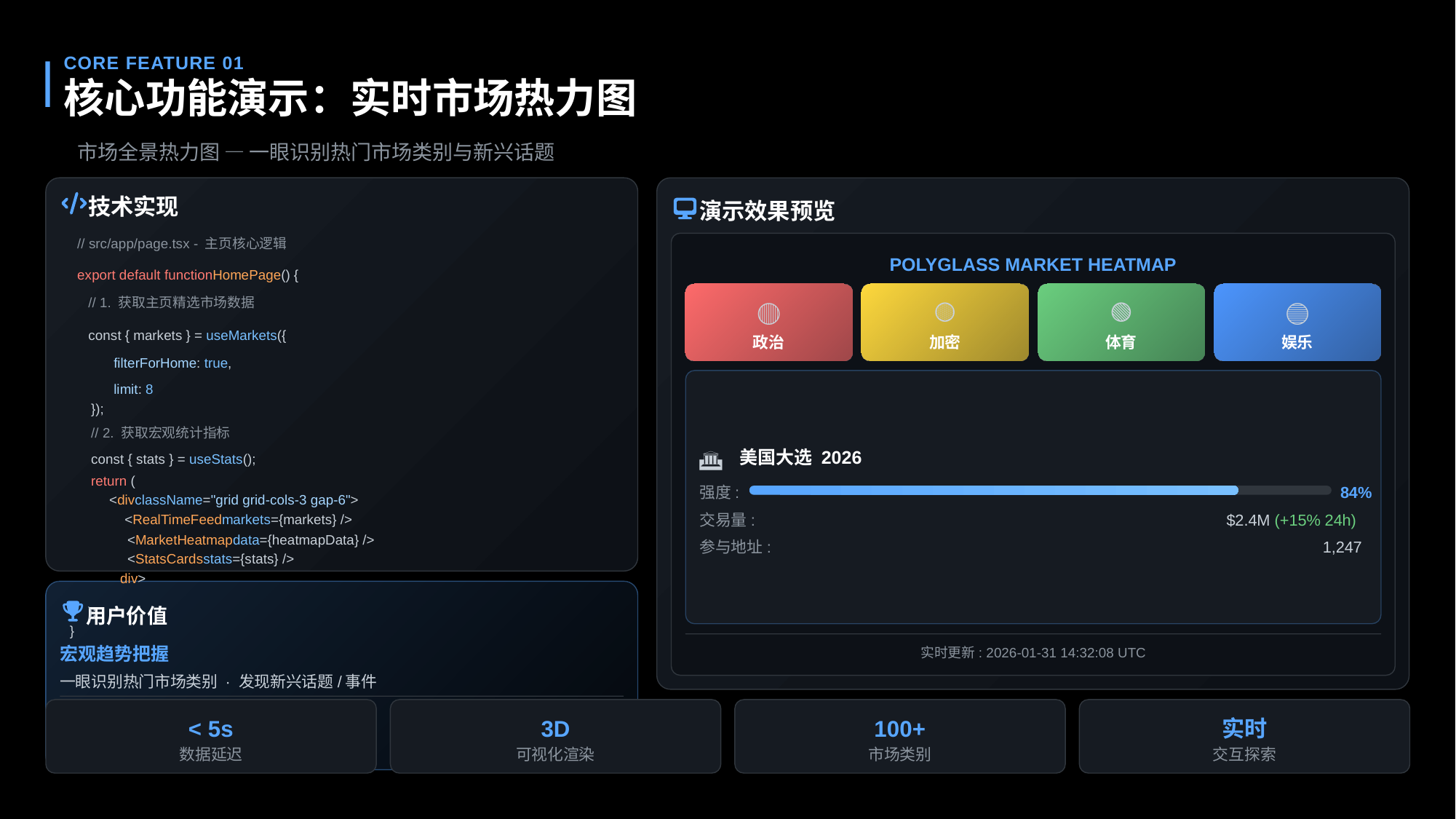

CORE FEATURE 01

核心功能演示：实时市场热力图
市场全景热力图 — 一眼识别热门市场类别与新兴话题

技术实现

演示效果预览

// src/app/page.tsx - 主页核心逻辑
POLYGLASS MARKET HEATMAP
export default functionHomePage() {

// 1. 获取主页精选市场数据
🔴
🟡
🟢
🔵
const { markets } = useMarkets({
政治
加密
体育
娱乐
filterForHome: true,

limit: 8
});
// 2. 获取宏观统计指标
🏛️
美国大选 2026
const { stats } = useStats();
return (
强度:
84%

<divclassName="grid grid-cols-3 gap-6">
交易量:
$2.4M (+15% 24h)
<RealTimeFeedmarkets={markets} />
<MarketHeatmapdata={heatmapData} />
参与地址:
1,247
<StatsCardsstats={stats} />
div>

用户价值

);
}
实时更新: 2026-01-31 14:32:08 UTC

宏观趋势把握
一眼识别热门市场类别 · 发现新兴话题/事件

微观深度探索
< 5s
3D
100+
实时
点击热区查看市场详情 · 时间轴回溯分析
数据延迟
可视化渲染
市场类别
交互探索